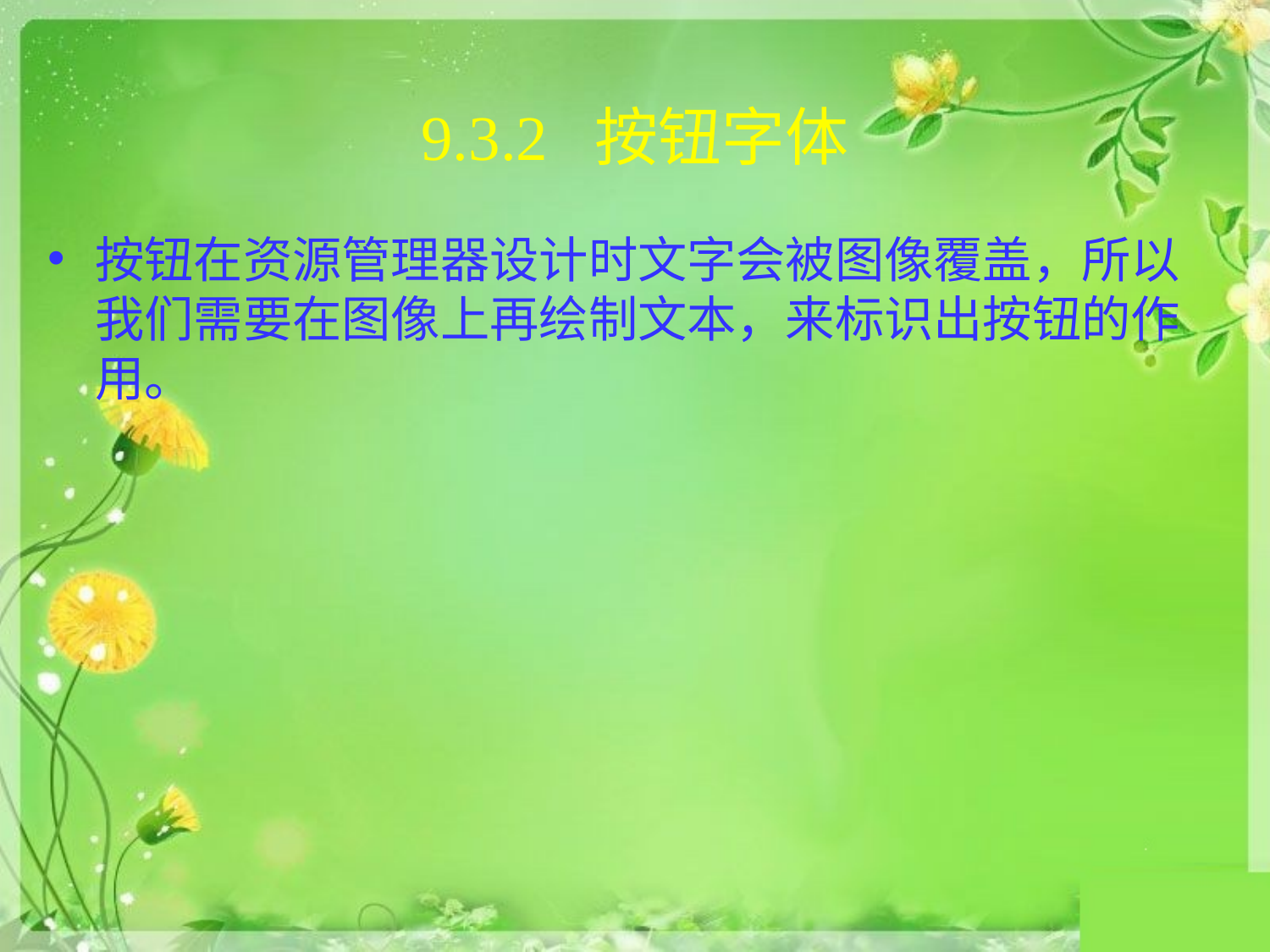

# 9.3.2  按钮字体
按钮在资源管理器设计时文字会被图像覆盖，所以我们需要在图像上再绘制文本，来标识出按钮的作用。